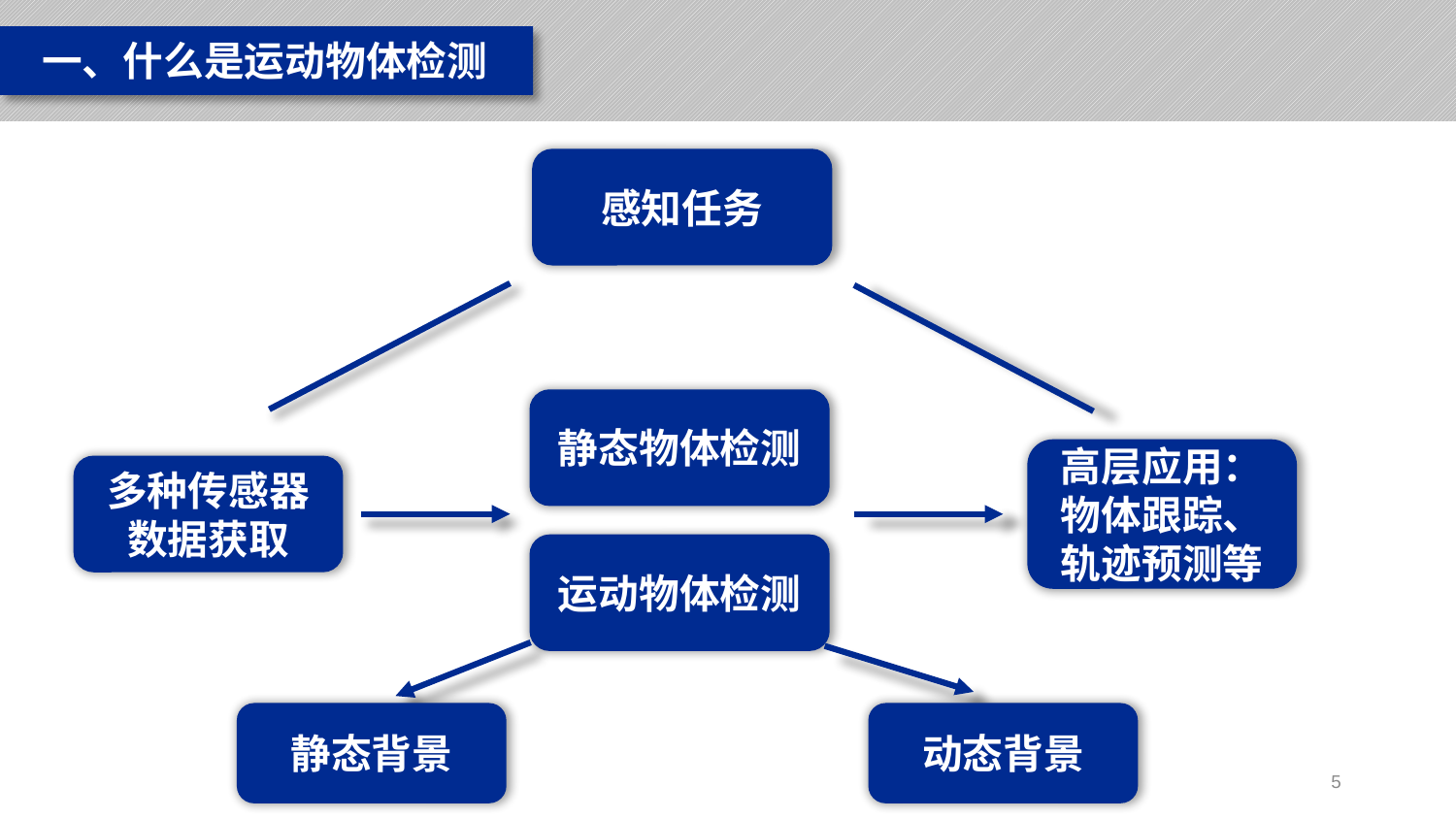

一、什么是运动物体检测
感知任务
静态物体检测
高层应用：物体跟踪、轨迹预测等
多种传感器数据获取
运动物体检测
静态背景
动态背景
5